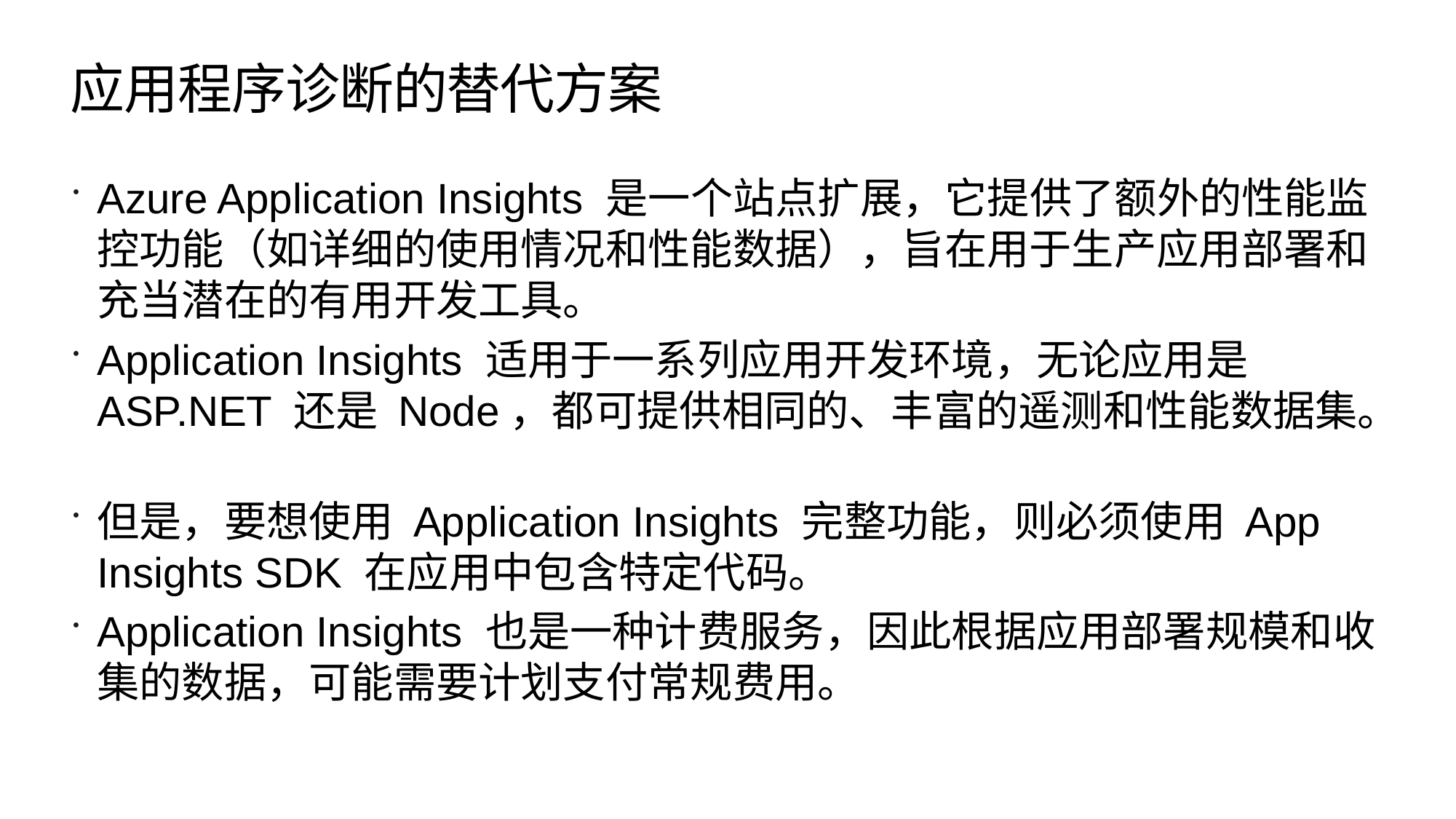

# 应用程序诊断的替代方案
Azure Application Insights 是一个站点扩展，它提供了额外的性能监控功能（如详细的使用情况和性能数据），旨在用于生产应用部署和充当潜在的有用开发工具。
Application Insights 适用于一系列应用开发环境，无论应用是 ASP.NET 还是 Node，都可提供相同的、丰富的遥测和性能数据集。
但是，要想使用 Application Insights 完整功能，则必须使用 App Insights SDK 在应用中包含特定代码。
Application Insights 也是一种计费服务，因此根据应用部署规模和收集的数据，可能需要计划支付常规费用。